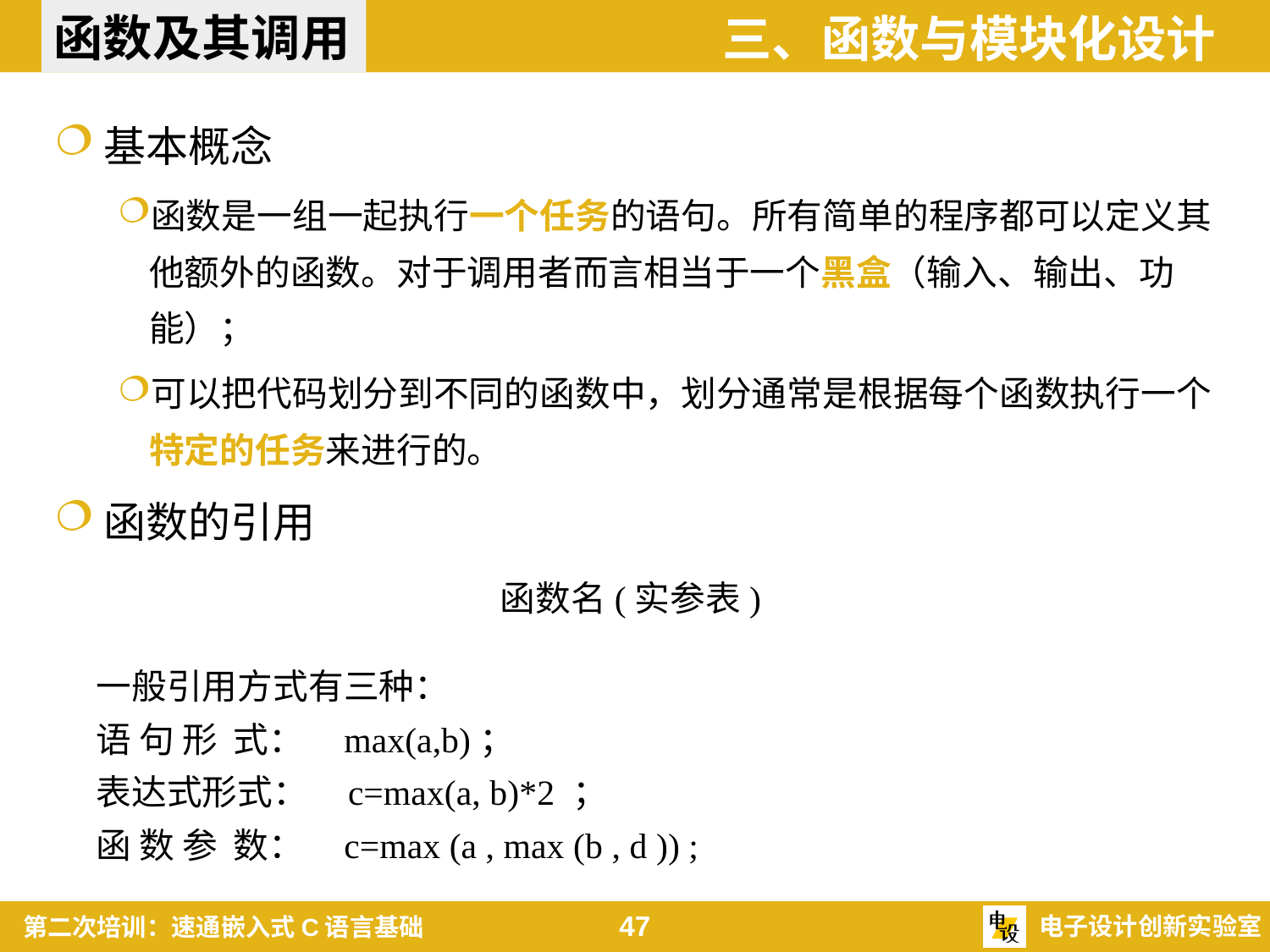

函数及其调用
三、函数与模块化设计
基本概念
函数是一组一起执行一个任务的语句。所有简单的程序都可以定义其他额外的函数。对于调用者而言相当于一个黑盒（输入、输出、功能）；
可以把代码划分到不同的函数中，划分通常是根据每个函数执行一个特定的任务来进行的。
函数的引用
函数名(实参表)
一般引用方式有三种：
语 句 形  式：    max(a,b)；
表达式形式：    c=max(a, b)*2 ；
函 数 参  数：    c=max (a , max (b , d )) ;
47